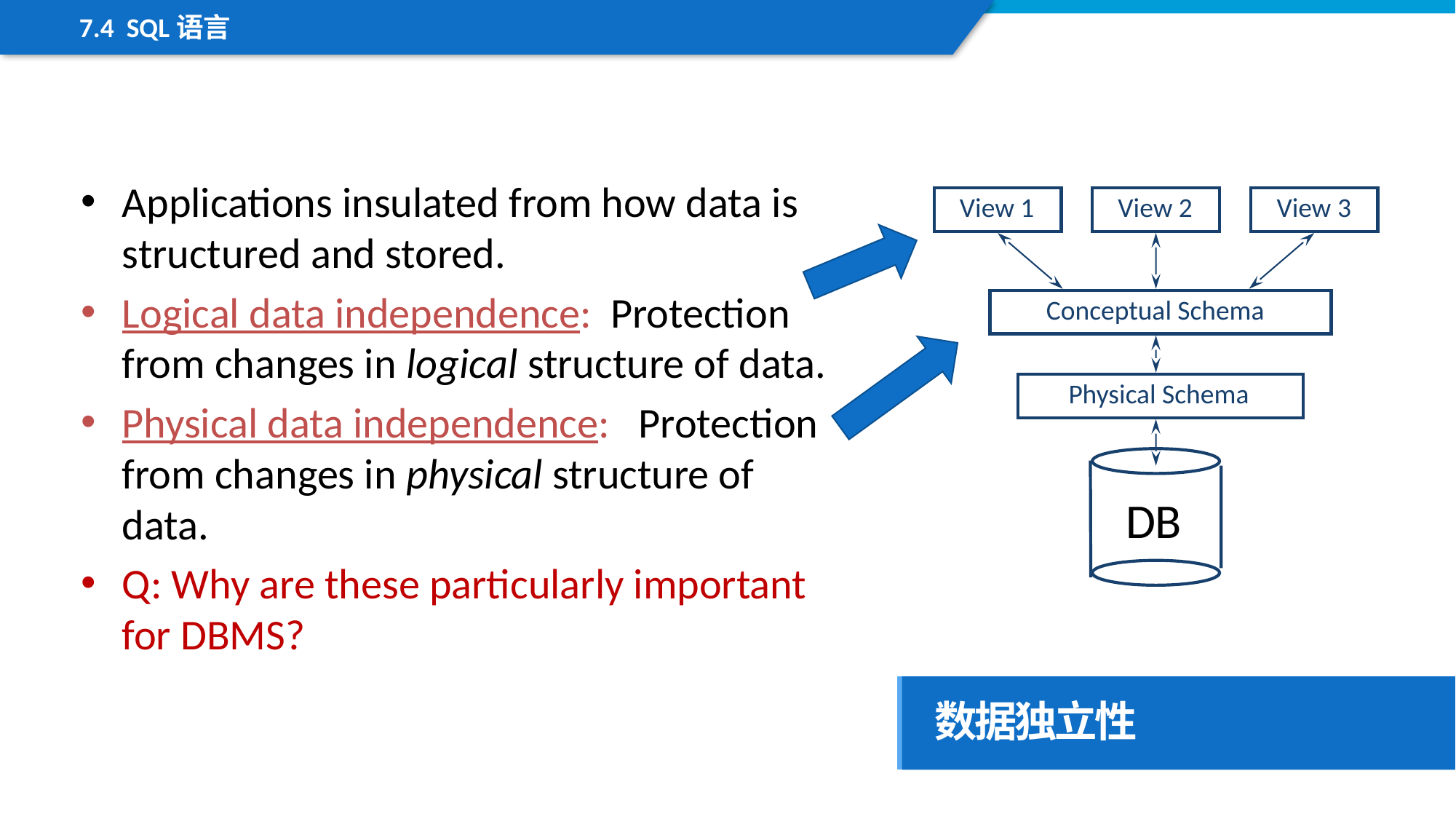

7.4  SQL语言
Applications insulated from how data is structured and stored.
Logical data independence:  Protection from changes in logical structure of data.
Physical data independence:   Protection from changes in physical structure of data.
Q: Why are these particularly important for DBMS?
View 1
View 2
View 3

Conceptual Schema

Physical Schema

DB

数据独立性